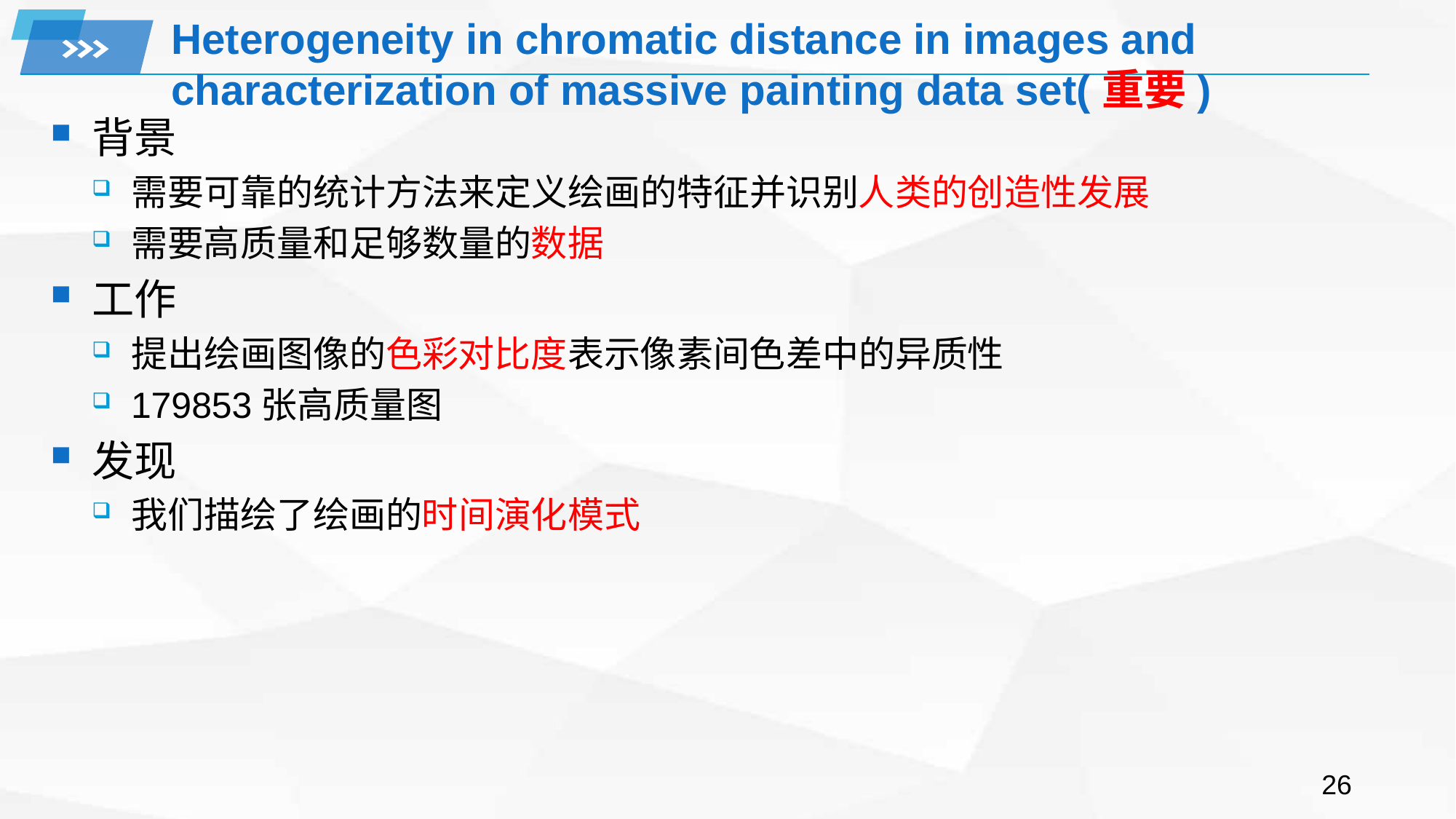

# Heterogeneity in chromatic distance in images and characterization of massive painting data set(重要)
背景
需要可靠的统计方法来定义绘画的特征并识别人类的创造性发展
需要高质量和足够数量的数据
工作
提出绘画图像的色彩对比度表示像素间色差中的异质性
179853张高质量图
发现
我们描绘了绘画的时间演化模式